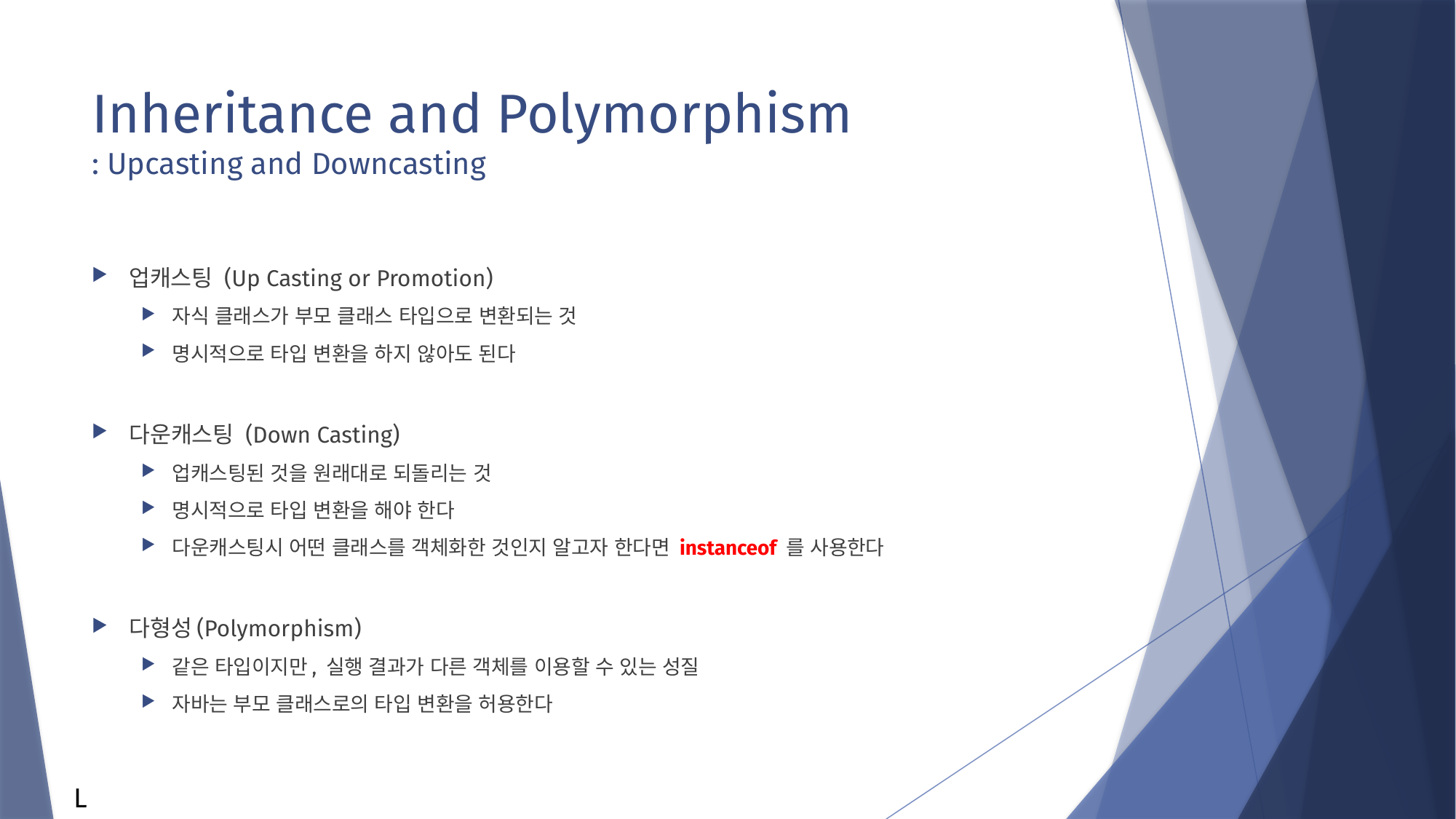

# Inheritance and Polymorphism : Upcasting and Downcasting
업캐스팅 (Up Casting or Promotion)
자식 클래스가 부모 클래스 타입으로 변환되는 것
명시적으로 타입 변환을 하지 않아도 된다

다운캐스팅 (Down Casting)
업캐스팅된 것을 원래대로 되돌리는 것
명시적으로 타입 변환을 해야 한다
다운캐스팅시 어떤 클래스를 객체화한 것인지 알고자 한다면 instanceof 를 사용한다

다형성(Polymorphism)
같은 타입이지만, 실행 결과가 다른 객체를 이용할 수 있는 성질
자바는 부모 클래스로의 타입 변환을 허용한다
L